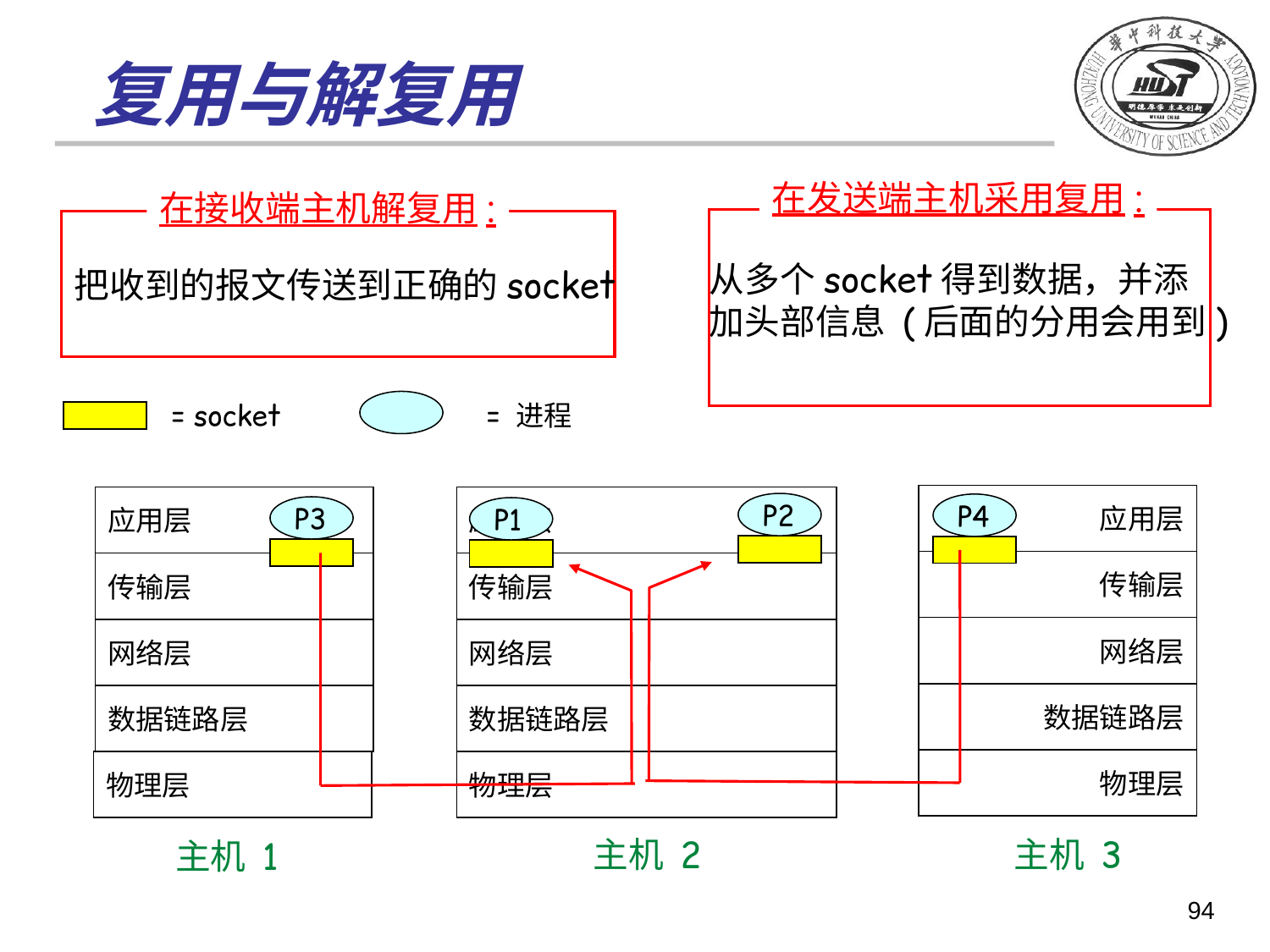

# 复用与解复用
在发送端主机采用复用:

在接收端主机解复用:

把收到的报文传送到正确的socket

从多个socket得到数据，并添
加头部信息 (后面的分用会用到)
= socket

= 进程

应用层
应用层
应用层
P1
P2
P4
P3
P1

传输层

传输层
传输层
网络层
网络层
网络层
数据链路层
数据链路层
数据链路层
物理层
物理层
物理层
主机 3
主机 2
主机 1
94